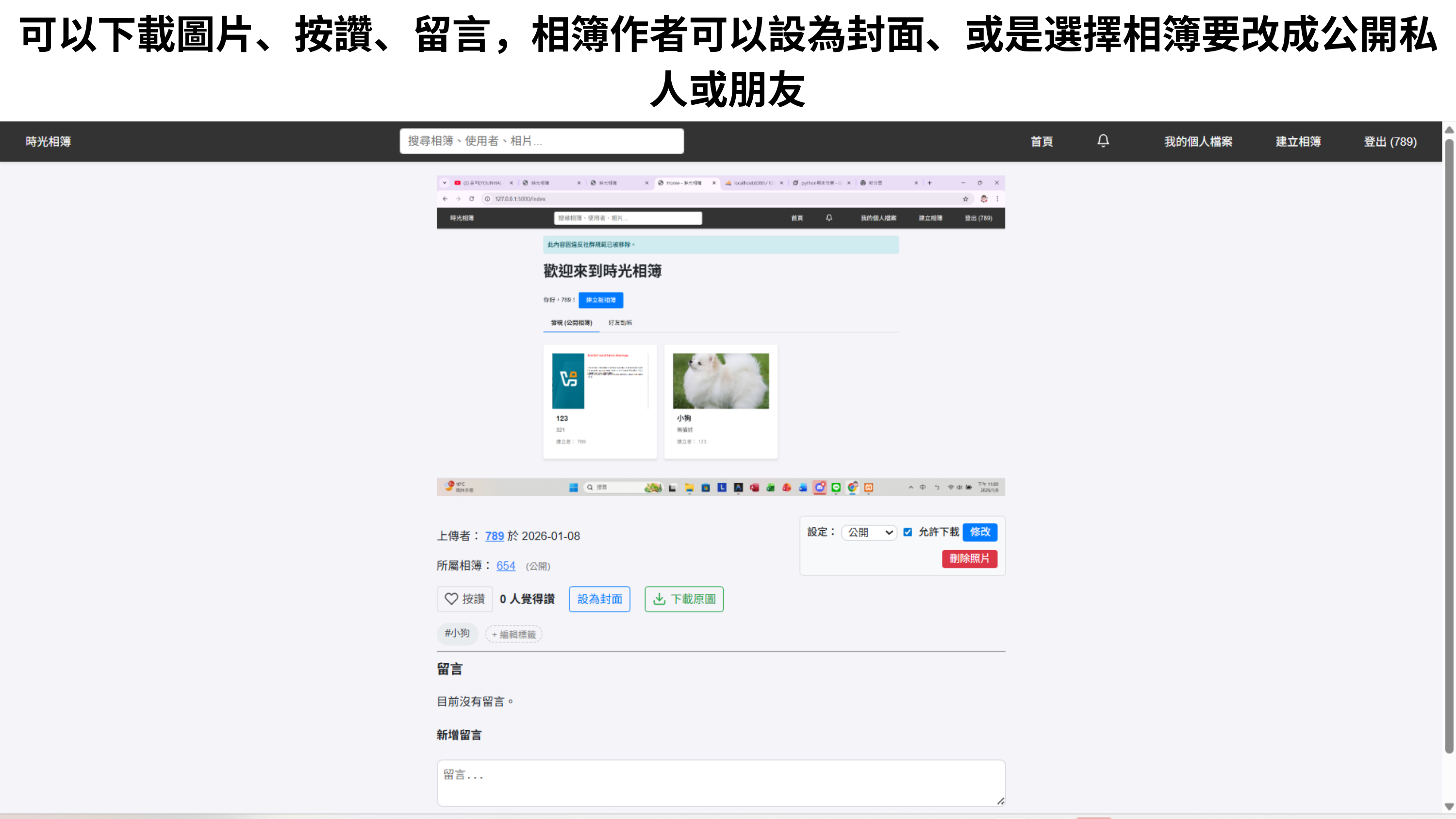

可以下載圖片、按讚、留言，相簿作者可以設為封面、或是選擇相簿要改成公開私人或朋友